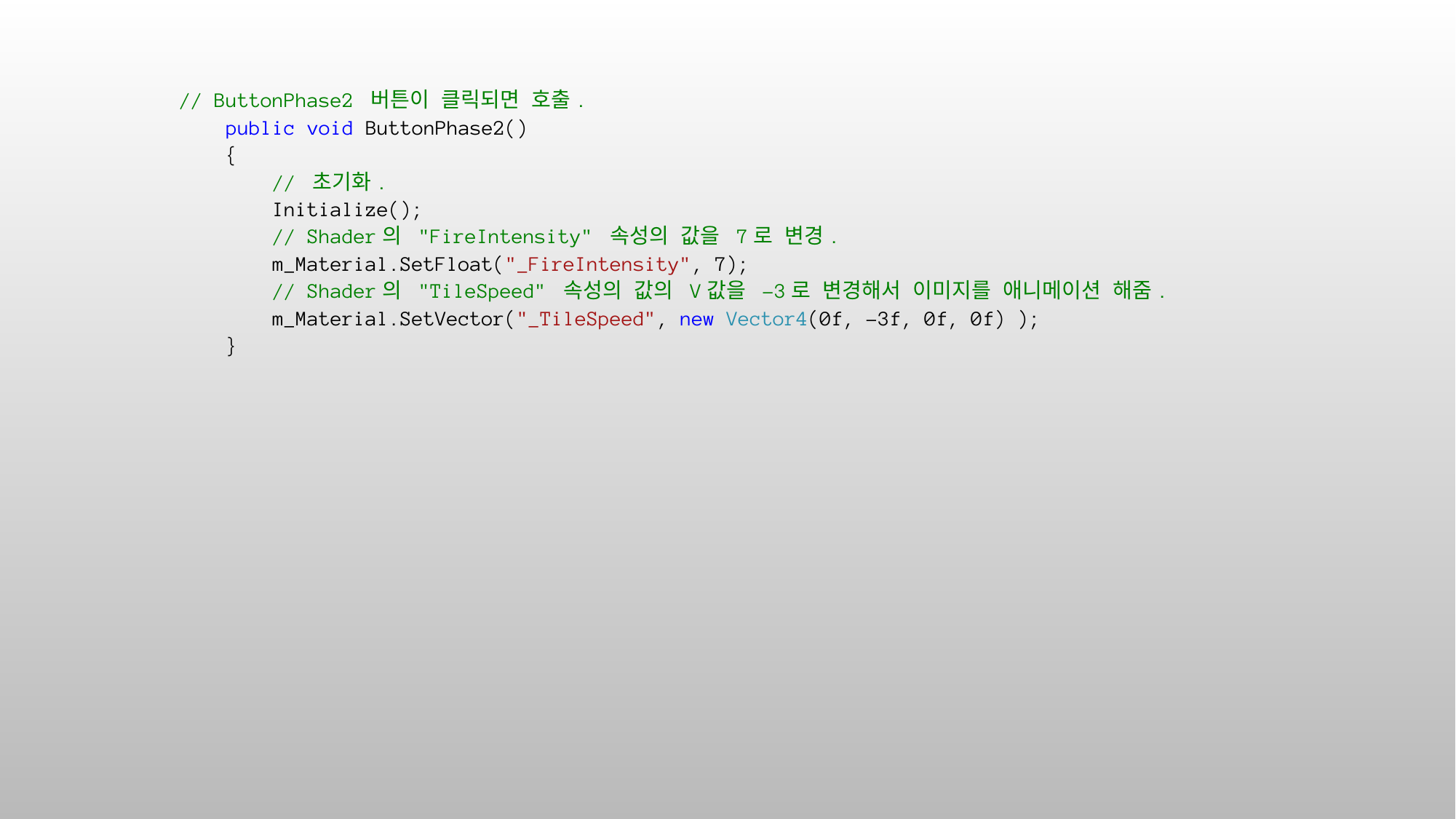

// ButtonPhase2 버튼이 클릭되면 호출.
    public void ButtonPhase2()
    {
        // 초기화.
        Initialize();
        // Shader의 "FireIntensity" 속성의 값을 7로 변경.
        m_Material.SetFloat("_FireIntensity", 7);
        // Shader의 "TileSpeed" 속성의 값의 V값을 -3로 변경해서 이미지를 애니메이션 해줌.
        m_Material.SetVector("_TileSpeed", new Vector4(0f, -3f, 0f, 0f) );
    }